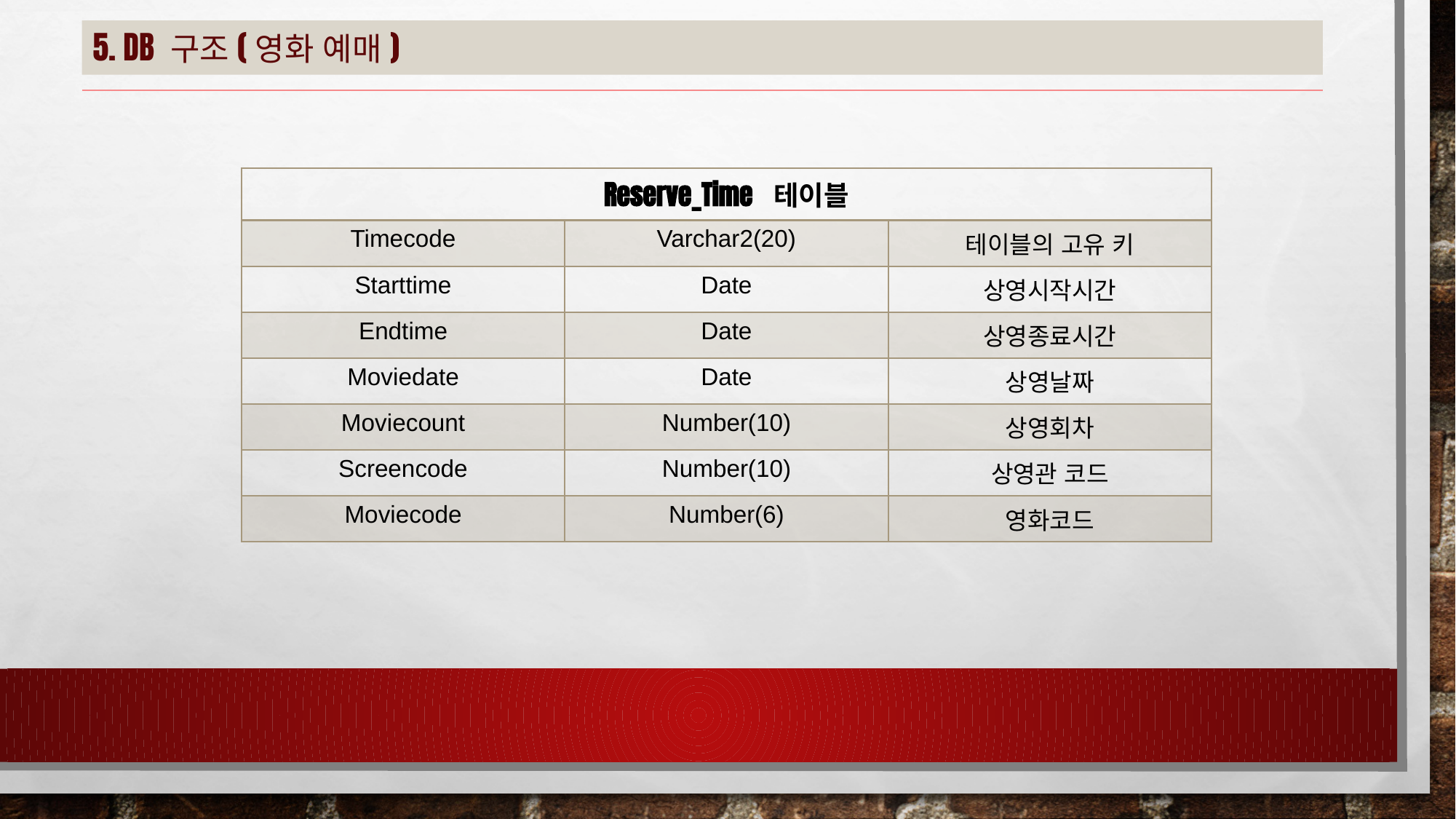

# 5. DB 구조(영화 예매)
| Reserve\_Time 테이블 |  |  |
| --- | --- | --- |
| Timecode | Varchar2(20) | 테이블의 고유 키 |
| Starttime | Date | 상영시작시간 |
| Endtime | Date | 상영종료시간 |
| Moviedate | Date | 상영날짜 |
| Moviecount | Number(10) | 상영회차 |
| Screencode | Number(10) | 상영관 코드 |
| Moviecode | Number(6) | 영화코드 |